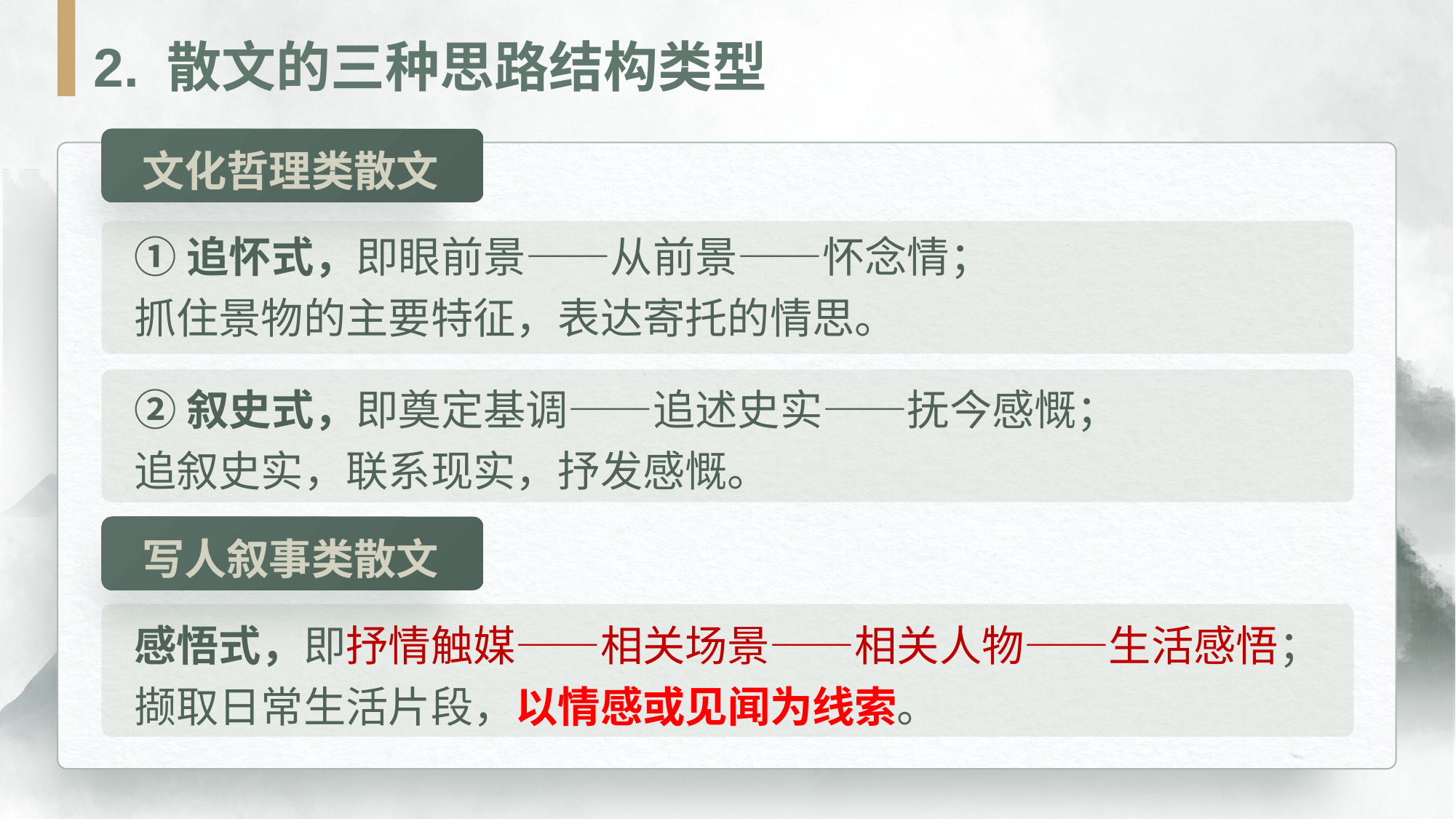

2. 散文的三种思路结构类型
文化哲理类散文

①追怀式，即眼前景——从前景——怀念情；抓住景物的主要特征，表达寄托的情思。

②叙史式，即奠定基调——追述史实——抚今感慨；追叙史实，联系现实，抒发感慨。

写人叙事类散文

感悟式，即抒情触媒——相关场景——相关人物——生活感悟；撷取日常生活片段，以情感或见闻为线索。